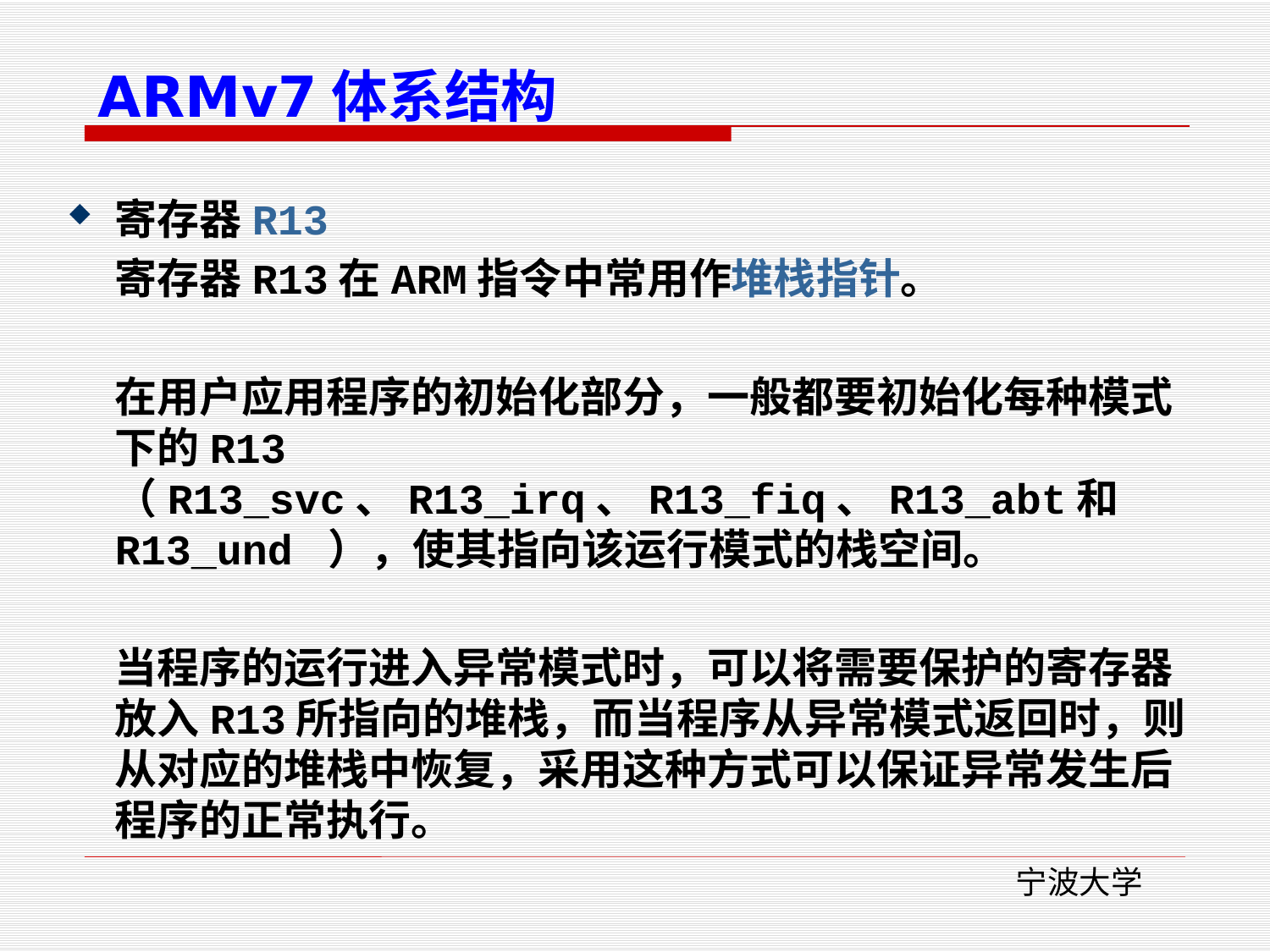

ARMv7体系结构
寄存器R13
	寄存器R13在ARM指令中常用作堆栈指针。

	在用户应用程序的初始化部分，一般都要初始化每种模式下的R13 （R13_svc、R13_irq、R13_fiq、R13_abt和R13_und ），使其指向该运行模式的栈空间。

	当程序的运行进入异常模式时，可以将需要保护的寄存器放入R13所指向的堆栈，而当程序从异常模式返回时，则从对应的堆栈中恢复，采用这种方式可以保证异常发生后程序的正常执行。